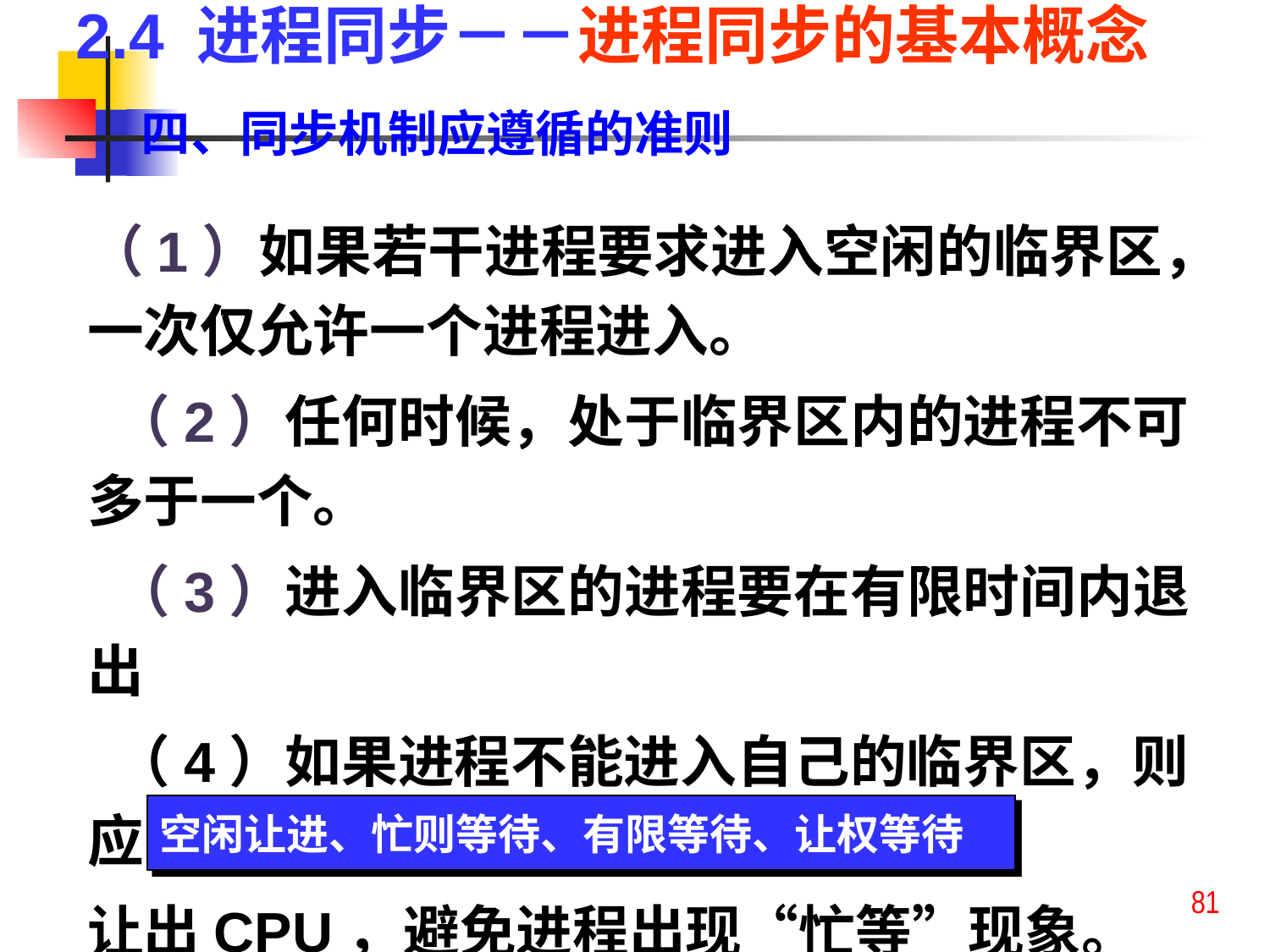

2.4 进程同步－－进程同步的基本概念
 四、同步机制应遵循的准则
（1）如果若干进程要求进入空闲的临界区，一次仅允许一个进程进入。
 （2）任何时候，处于临界区内的进程不可多于一个。
 （3）进入临界区的进程要在有限时间内退出
 （4）如果进程不能进入自己的临界区，则应
让出CPU，避免进程出现“忙等”现象。
空闲让进、忙则等待、有限等待、让权等待
81